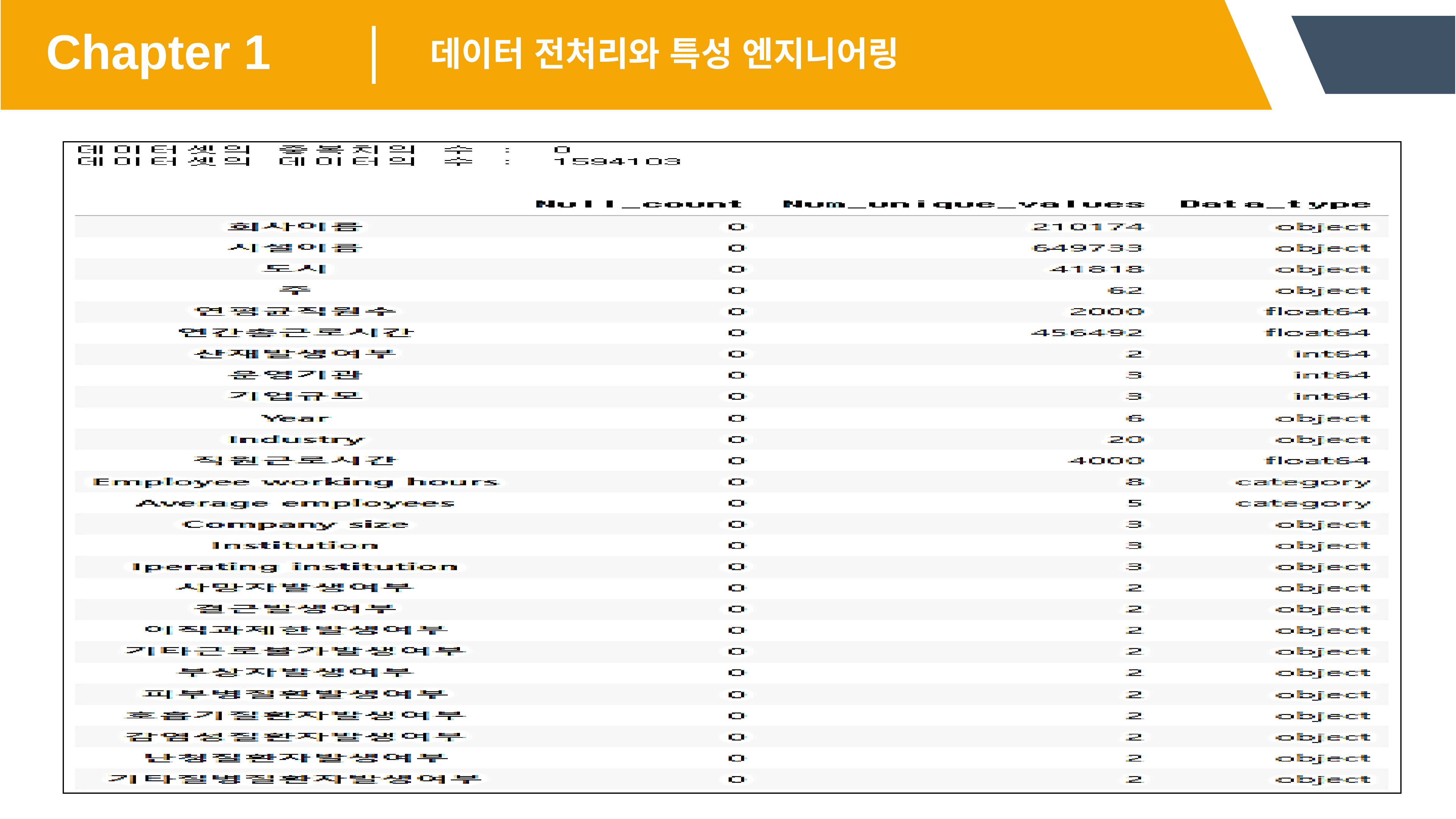

Chapter 1

데이터 전처리와 특성 엔지니어링

SATETY !
SATETY !